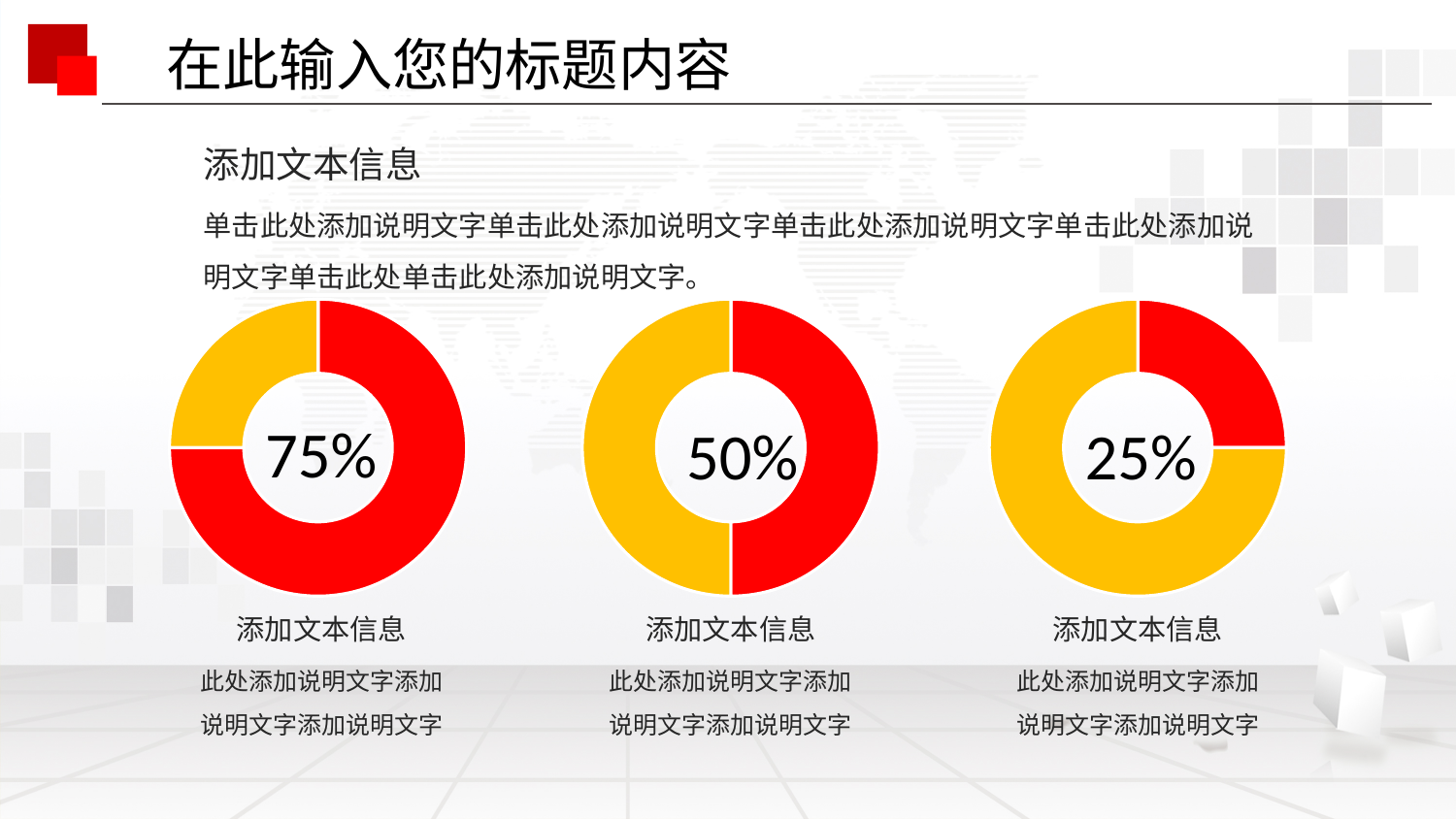

在此输入您的标题内容
添加文本信息
单击此处添加说明文字单击此处添加说明文字单击此处添加说明文字单击此处添加说明文字单击此处单击此处添加说明文字。

### Chart

| Category | 销售额 |
|---|---|
| 第一季度 | 7.5 |
| 第二季度 | 2.5 |

### Chart

| Category | 销售额 |
|---|---|
| 第一季度 | 5.0 |
| 第二季度 | 5.0 |

### Chart

| Category | 销售额 |
|---|---|
| 第一季度 | 2.5 |
| 第二季度 | 7.5 |
75%
50%
25%
添加文本信息
此处添加说明文字添加说明文字添加说明文字
添加文本信息
此处添加说明文字添加说明文字添加说明文字
添加文本信息
此处添加说明文字添加说明文字添加说明文字